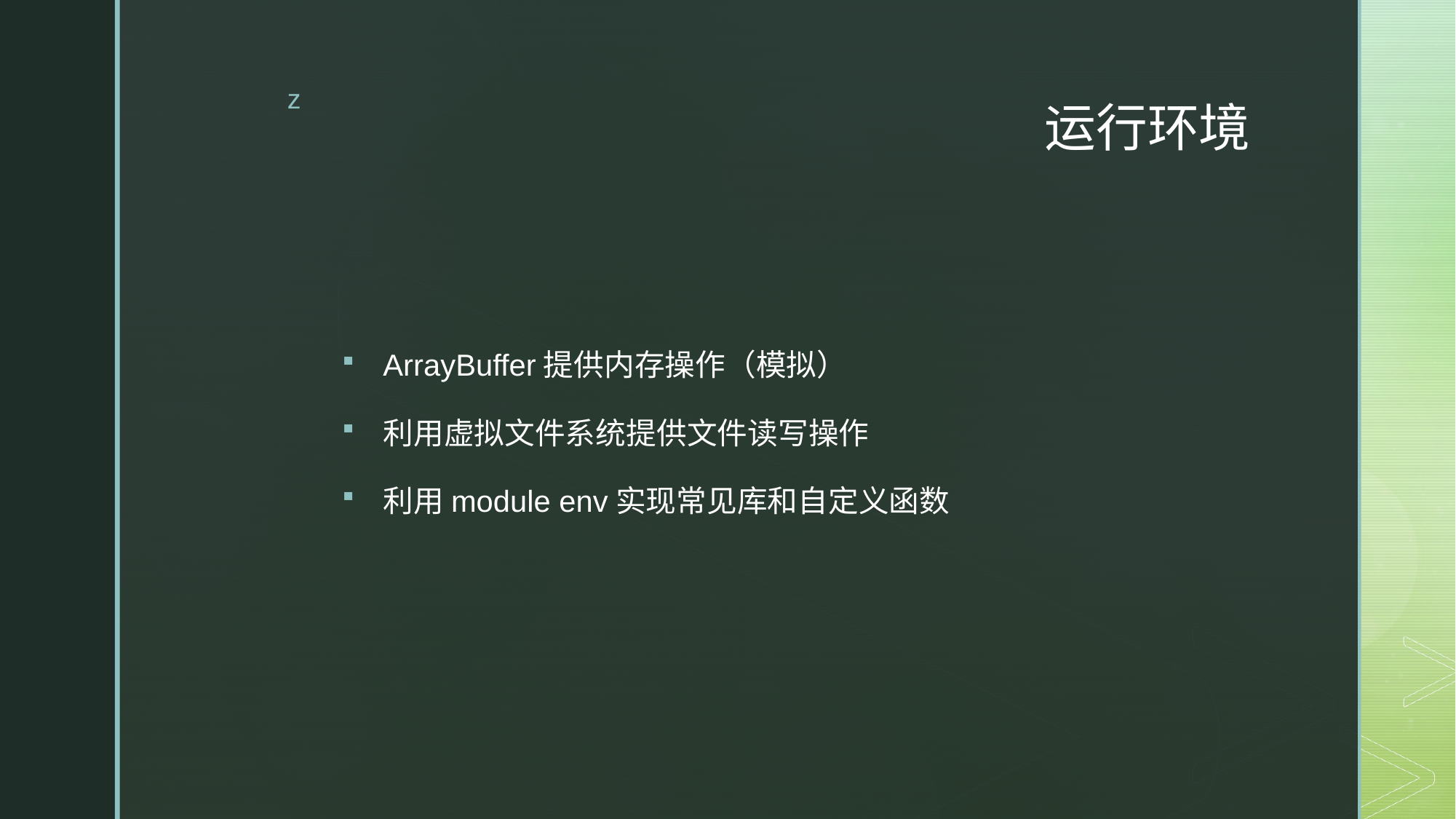

# 运行环境
ArrayBuffer提供内存操作（模拟）
利用虚拟文件系统提供文件读写操作
利用module env实现常见库和自定义函数